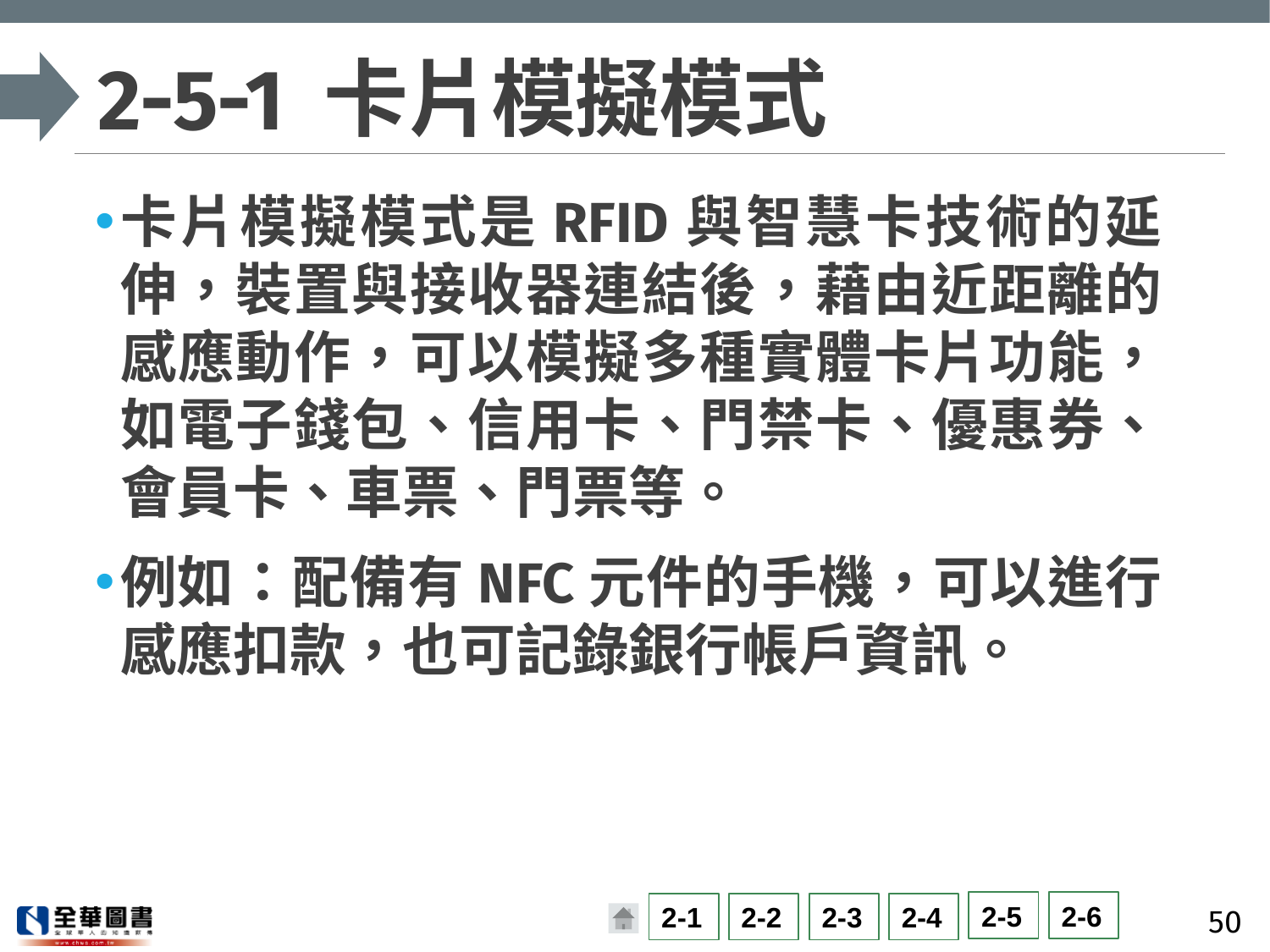

# 2-5-1 卡片模擬模式
卡片模擬模式是RFID與智慧卡技術的延伸，裝置與接收器連結後，藉由近距離的感應動作，可以模擬多種實體卡片功能，如電子錢包、信用卡、門禁卡、優惠券、會員卡、車票、門票等。
例如：配備有NFC元件的手機，可以進行感應扣款，也可記錄銀行帳戶資訊。
50